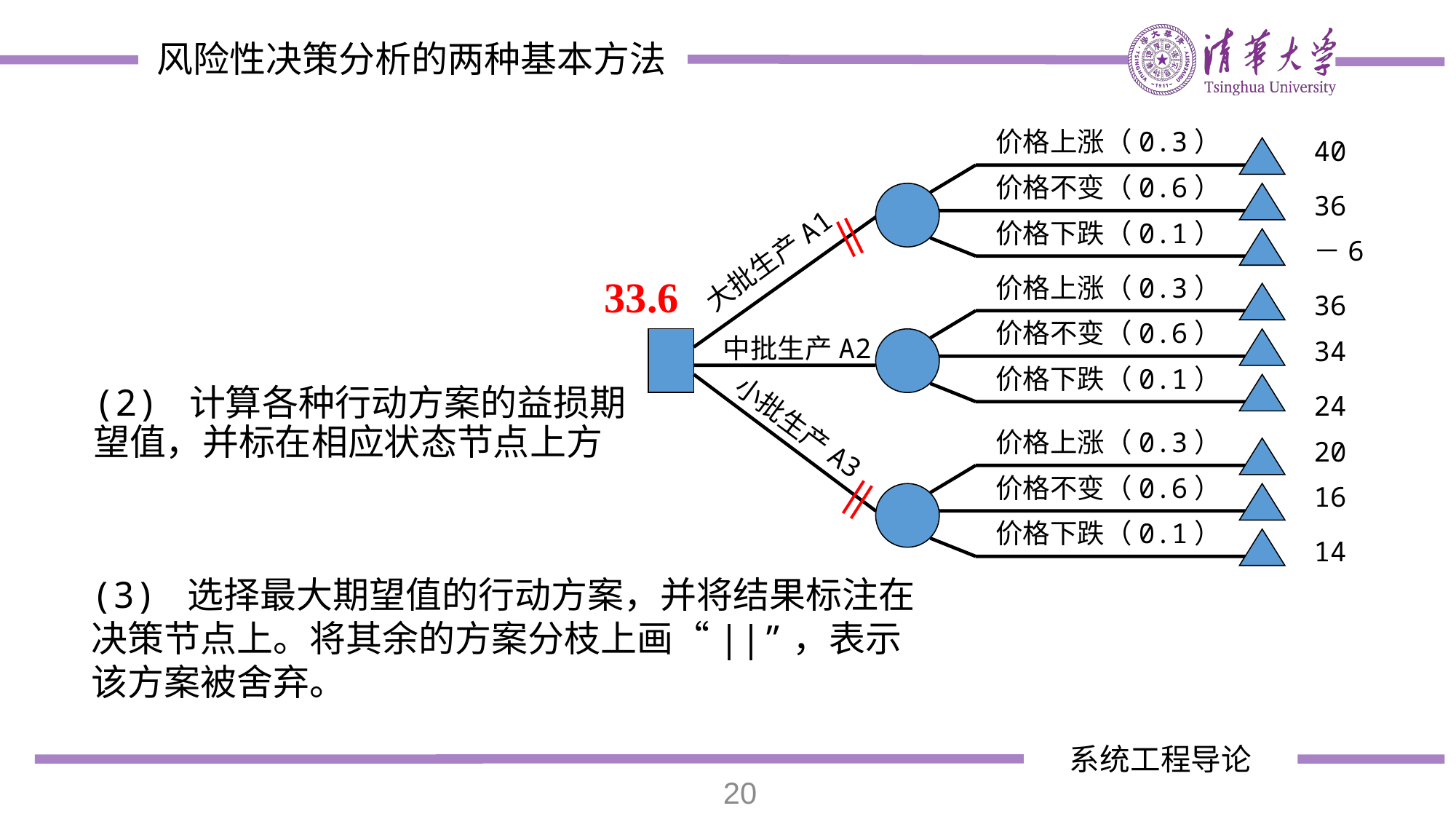

风险性决策分析的两种基本方法
价格上涨（0.3）
40

价格不变（0.6）

36

价格下跌（0.1）

－6
大批生产A1

价格上涨（0.3）

36

价格不变（0.6）
中批生产A2

34

价格下跌（0.1）

24

小批生产A3
价格上涨（0.3）
20

价格不变（0.6）
16

价格下跌（0.1）

14

||
33.6
(2) 计算各种行动方案的益损期望值，并标在相应状态节点上方
||
(3) 选择最大期望值的行动方案，并将结果标注在决策节点上。将其余的方案分枝上画“||”，表示该方案被舍弃。